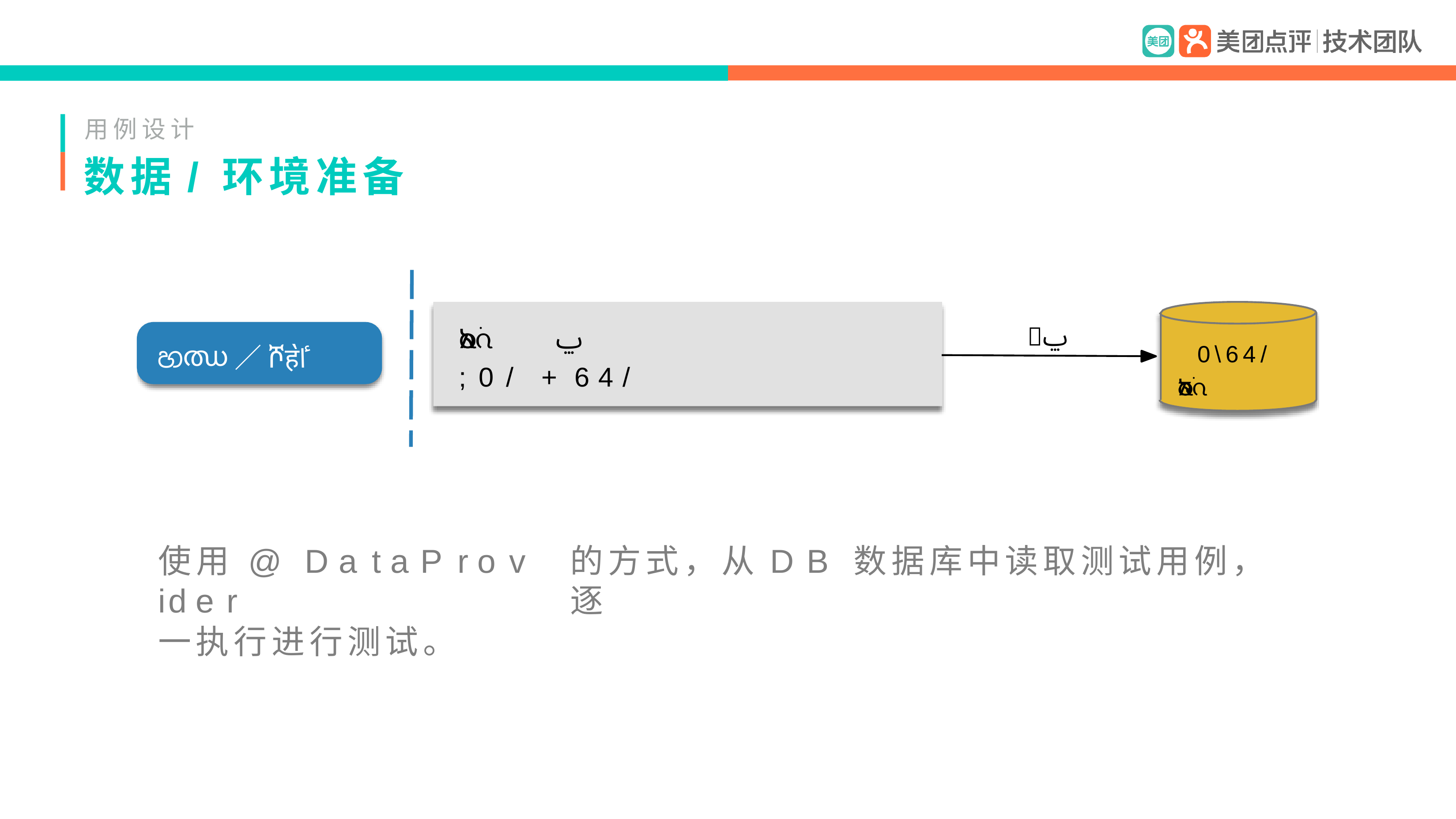

用例设计
# 数据/ 环境准备

᧛ݐ
ၥᦶአֺᭌݐ
;0/	+	64/

0\64/ ၥᦶአֺᤒ
හഝ／ሾहٵ॓

使用 @ Da t a P r o v id e r
的方式，从 DB 数据库中读取测试用例，逐
一执行进行测试。